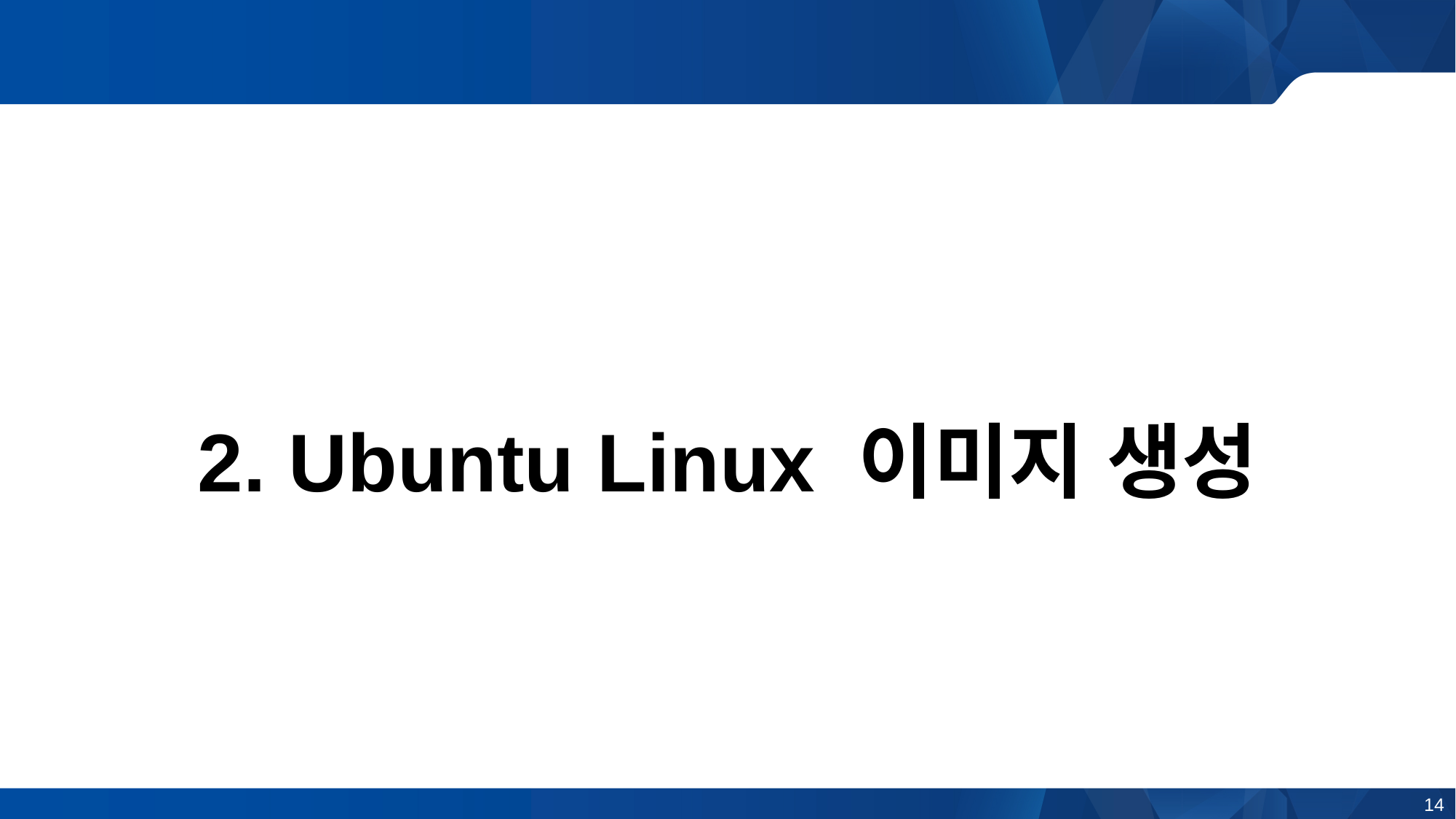

# 2. Ubuntu Linux 이미지 생성
14